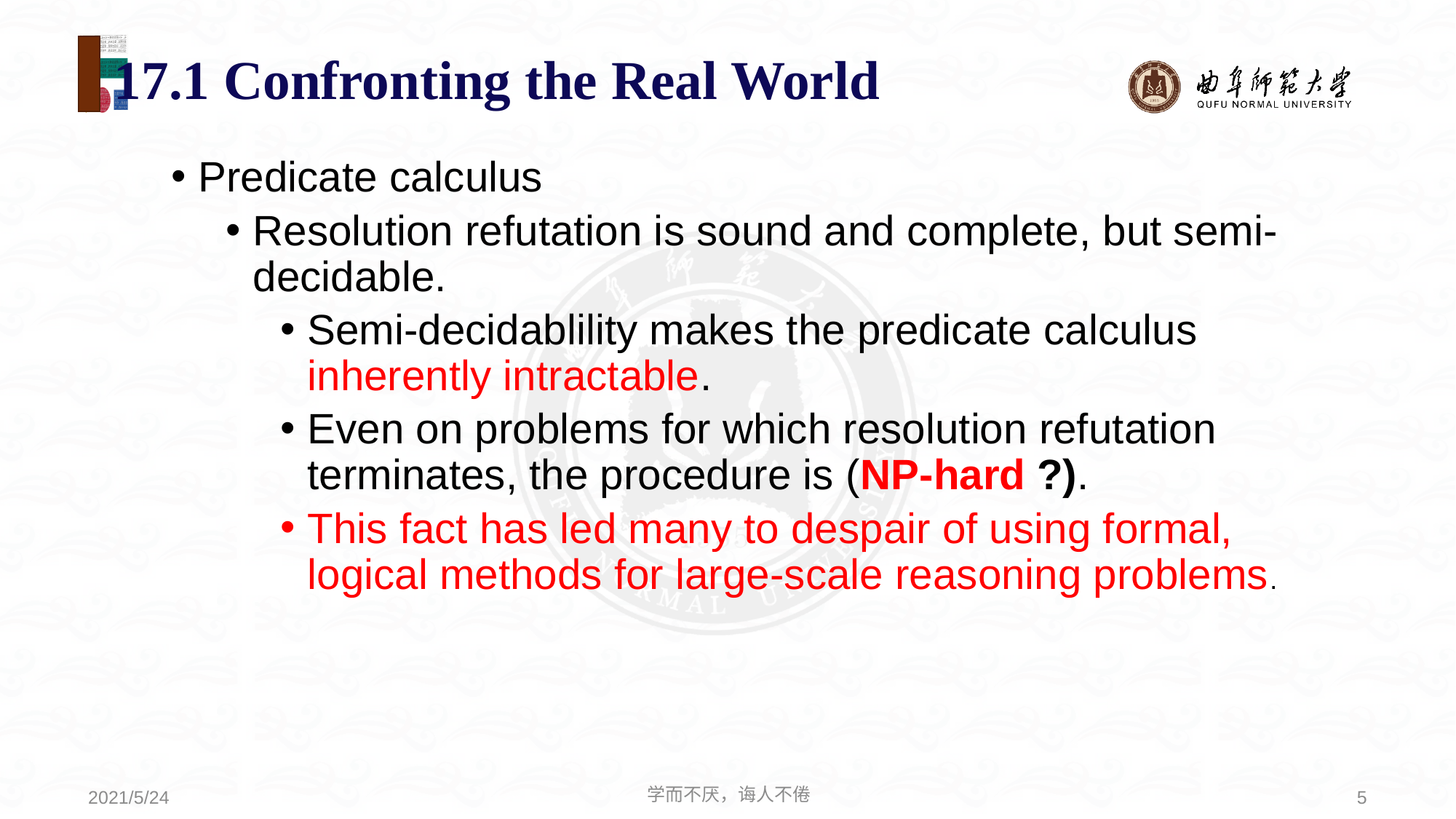

# 17.1 Confronting the Real World
Predicate calculus
Resolution refutation is sound and complete, but semi-decidable.
Semi-decidablility makes the predicate calculus inherently intractable.
Even on problems for which resolution refutation terminates, the procedure is (NP-hard ?).
This fact has led many to despair of using formal, logical methods for large-scale reasoning problems.

学而不厌，诲人不倦
5
2021/5/24